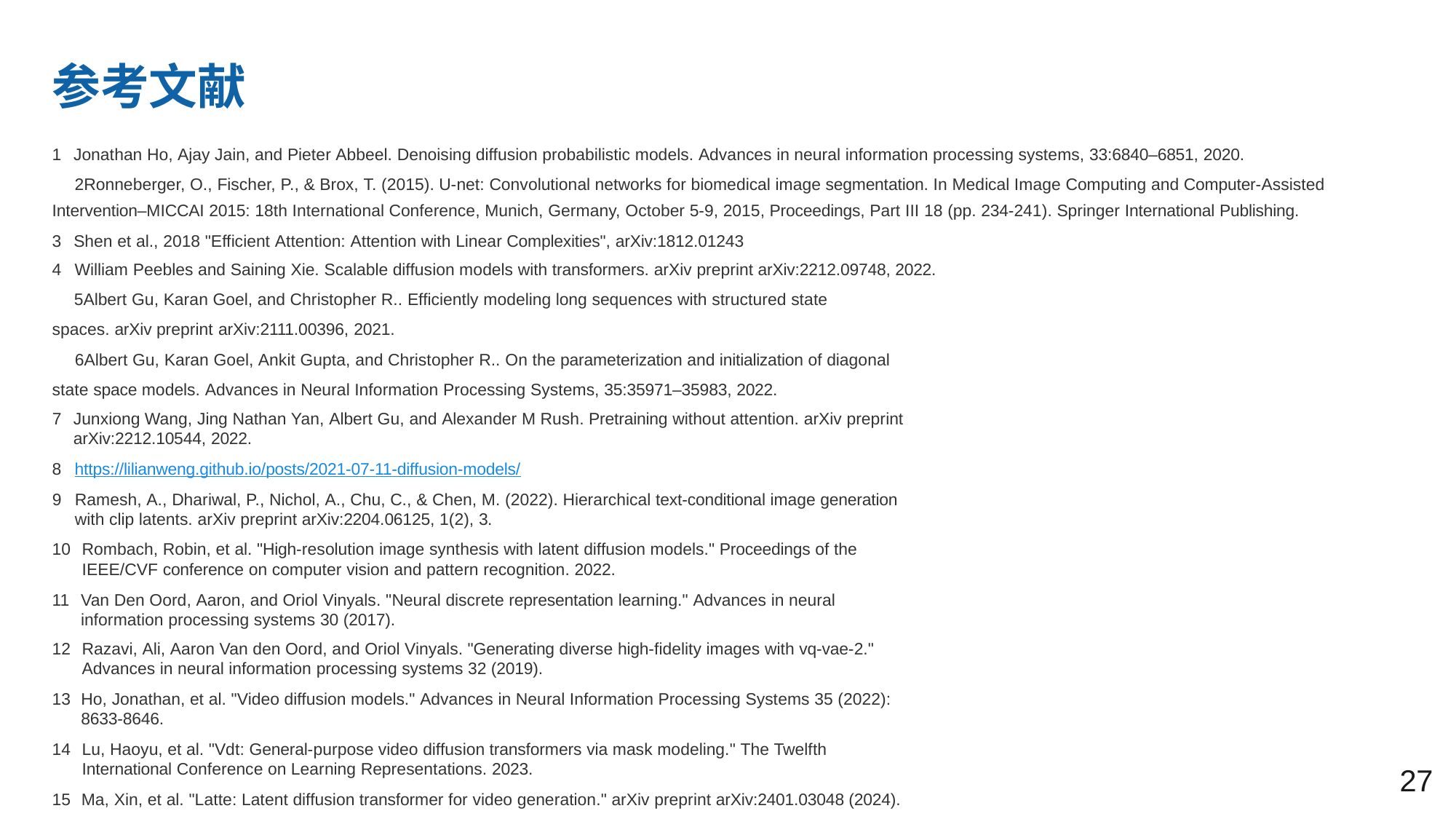

# 参考⽂献
Jonathan Ho, Ajay Jain, and Pieter Abbeel. Denoising diffusion probabilistic models. Advances in neural information processing systems, 33:6840–6851, 2020.
Ronneberger, O., Fischer, P., & Brox, T. (2015). U-net: Convolutional networks for biomedical image segmentation. In Medical Image Computing and Computer-Assisted Intervention–MICCAI 2015: 18th International Conference, Munich, Germany, October 5-9, 2015, Proceedings, Part III 18 (pp. 234-241). Springer International Publishing.
Shen et al., 2018 "Efficient Attention: Attention with Linear Complexities", arXiv:1812.01243
William Peebles and Saining Xie. Scalable diffusion models with transformers. arXiv preprint arXiv:2212.09748, 2022.
Albert Gu, Karan Goel, and Christopher R.. Efficiently modeling long sequences with structured state spaces. arXiv preprint arXiv:2111.00396, 2021.
Albert Gu, Karan Goel, Ankit Gupta, and Christopher R.. On the parameterization and initialization of diagonal state space models. Advances in Neural Information Processing Systems, 35:35971–35983, 2022.
Junxiong Wang, Jing Nathan Yan, Albert Gu, and Alexander M Rush. Pretraining without attention. arXiv preprint arXiv:2212.10544, 2022.
https://lilianweng.github.io/posts/2021-07-11-diffusion-models/
Ramesh, A., Dhariwal, P., Nichol, A., Chu, C., & Chen, M. (2022). Hierarchical text-conditional image generation with clip latents. arXiv preprint arXiv:2204.06125, 1(2), 3.
Rombach, Robin, et al. "High-resolution image synthesis with latent diffusion models." Proceedings of the IEEE/CVF conference on computer vision and pattern recognition. 2022.
Van Den Oord, Aaron, and Oriol Vinyals. "Neural discrete representation learning." Advances in neural information processing systems 30 (2017).
Razavi, Ali, Aaron Van den Oord, and Oriol Vinyals. "Generating diverse high-fidelity images with vq-vae-2." Advances in neural information processing systems 32 (2019).
Ho, Jonathan, et al. "Video diffusion models." Advances in Neural Information Processing Systems 35 (2022): 8633-8646.
Lu, Haoyu, et al. "Vdt: General-purpose video diffusion transformers via mask modeling." The Twelfth International Conference on Learning Representations. 2023.
Ma, Xin, et al. "Latte: Latent diffusion transformer for video generation." arXiv preprint arXiv:2401.03048 (2024).
27